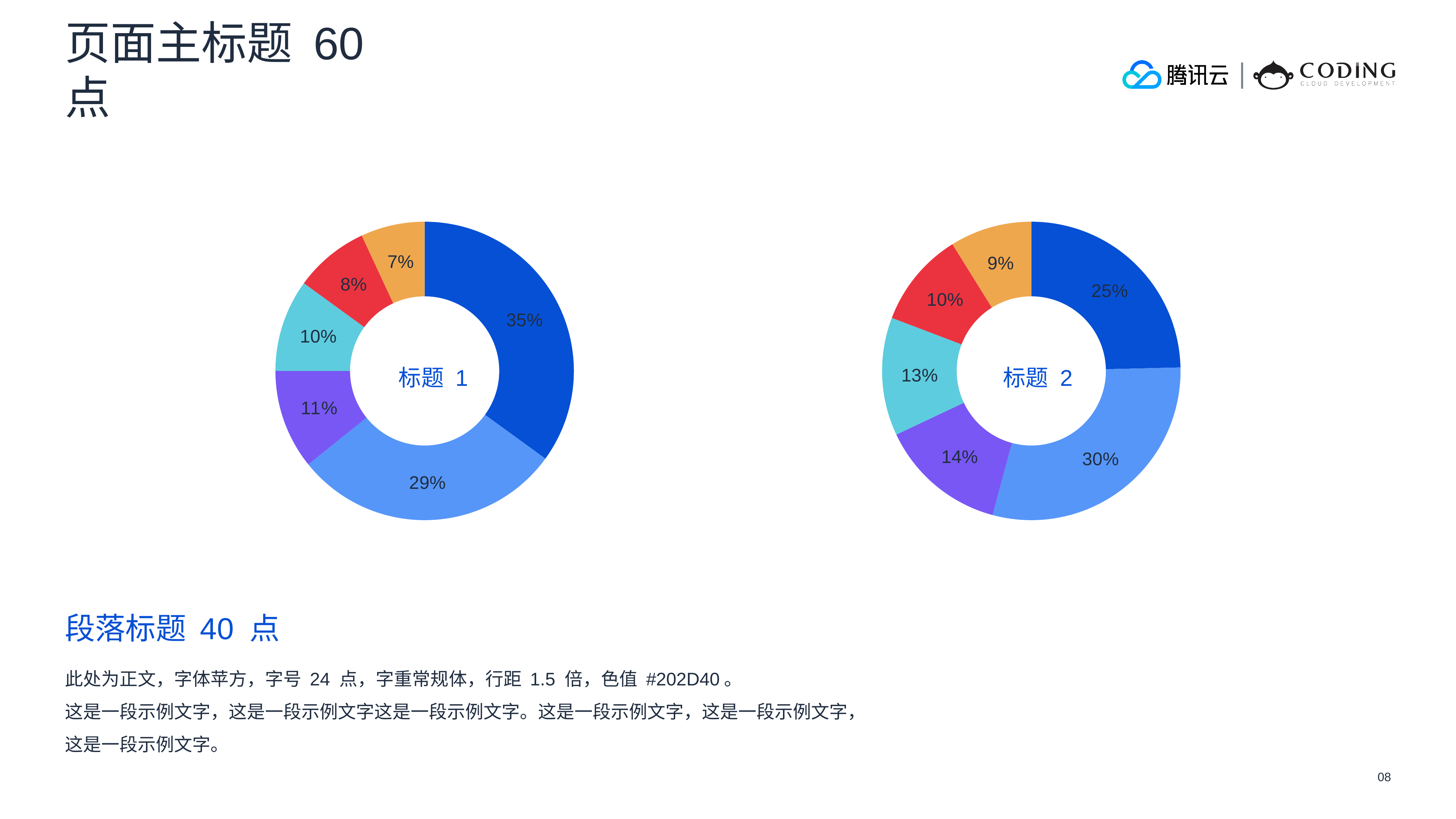

页面主标题 60 点

### Chart: 标题 1

| Category | 区域 1 |
|---|---|
| 2015 | 91.0 |
| 2016 | 76.0 |
| 2017 | 28.0 |
| 2018 | 26.0 |
| 2019 | 21.0 |
| 2020 | 18.0 |

### Chart: 标题 2

| Category | 区域 1 |
|---|---|
| 2015 | 50.0 |
| 2016 | 60.0 |
| 2017 | 28.0 |
| 2018 | 26.0 |
| 2019 | 21.0 |
| 2020 | 18.0 |
段落标题 40 点
此处为正文，字体苹方，字号 24 点，字重常规体，行距 1.5 倍，色值 #202D40。
这是一段示例文字，这是一段示例文字这是一段示例文字。这是一段示例文字，这是一段示例文字，这是一段示例文字。
08